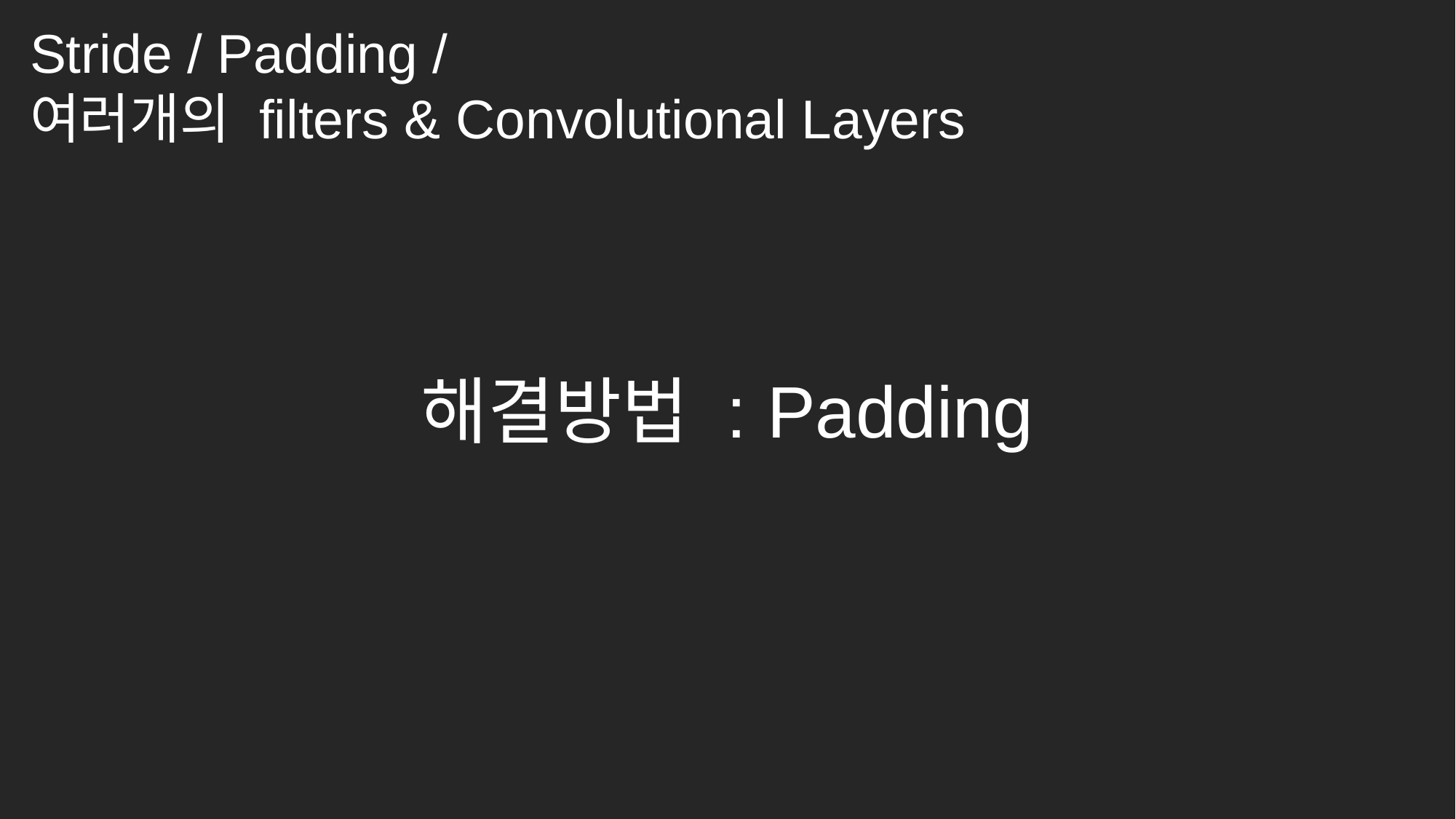

Stride / Padding /
여러개의 filters & Convolutional Layers
해결방법 : Padding